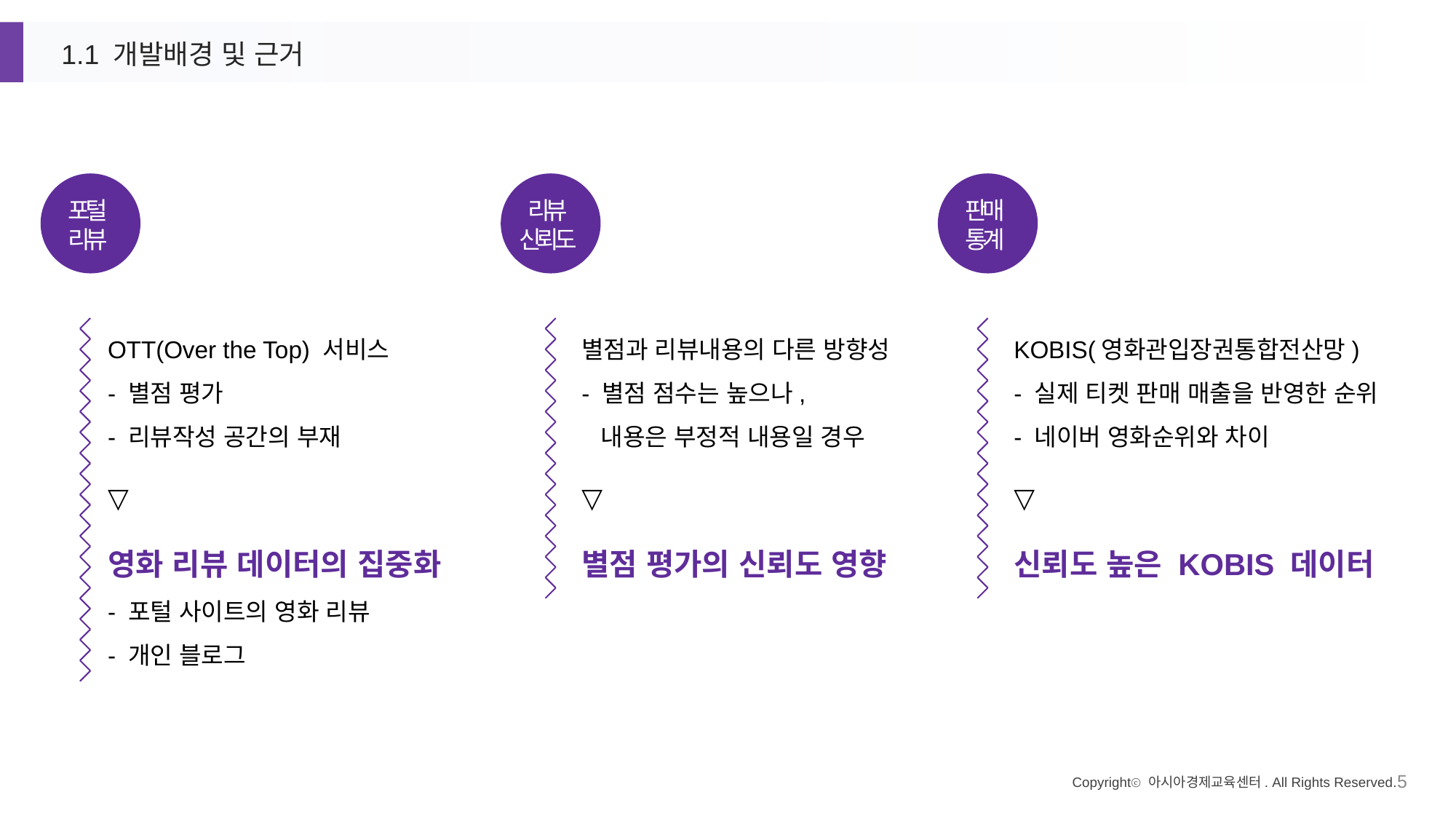

1.1 개발배경 및 근거

포털
리뷰
리뷰
신뢰도
판매
통계

OTT(Over the Top) 서비스
- 별점 평가
- 리뷰작성 공간의 부재

▽

영화 리뷰 데이터의 집중화
- 포털 사이트의 영화 리뷰
- 개인 블로그

별점과 리뷰내용의 다른 방향성
- 별점 점수는 높으나,
  내용은 부정적 내용일 경우

▽

별점 평가의 신뢰도 영향

KOBIS(영화관입장권통합전산망)
- 실제 티켓 판매 매출을 반영한 순위
- 네이버 영화순위와 차이

▽

신뢰도 높은 KOBIS 데이터

Copyrightⓒ 아시아경제교육센터. All Rights Reserved.